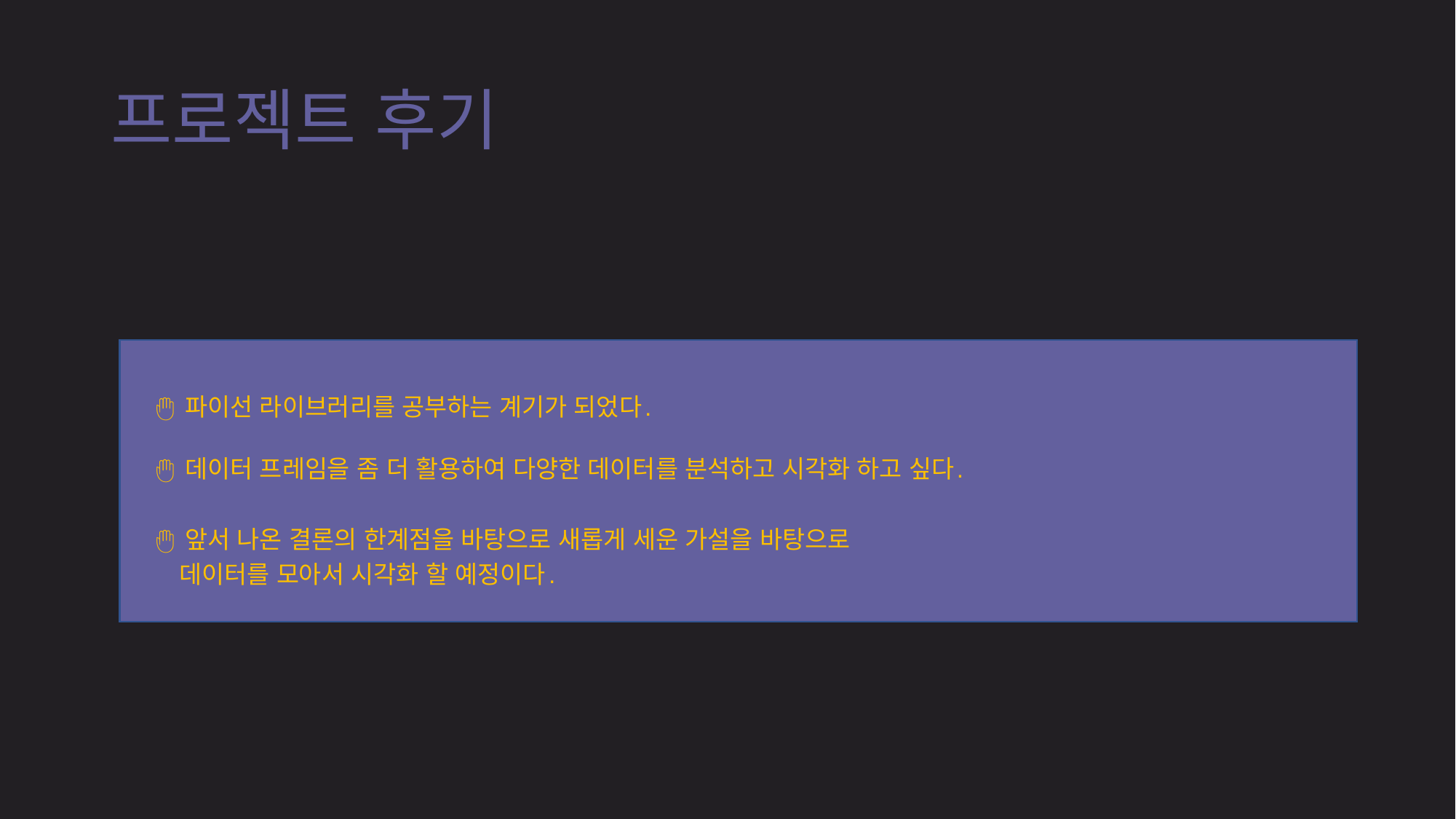

# 프로젝트 후기

🤚 파이선 라이브러리를 공부하는 계기가 되었다.
🤚 데이터 프레임을 좀 더 활용하여 다양한 데이터를 분석하고 시각화 하고 싶다.

🤚 앞서 나온 결론의 한계점을 바탕으로 새롭게 세운 가설을 바탕으로
   데이터를 모아서 시각화 할 예정이다.